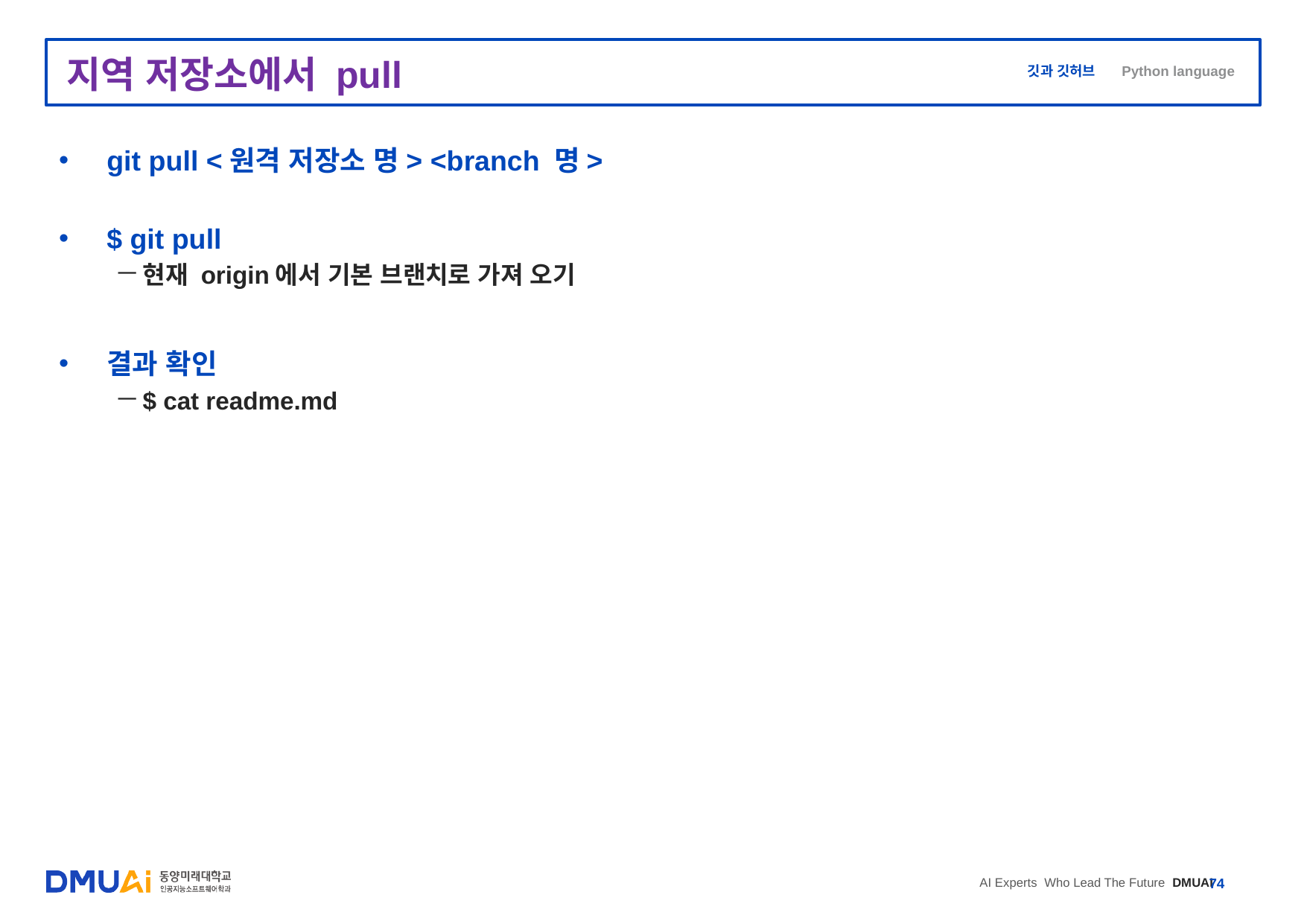

# 지역 저장소에서 pull
git pull <원격 저장소 명> <branch 명>

$ git pull
현재 origin에서 기본 브랜치로 가져 오기

결과 확인
$ cat readme.md